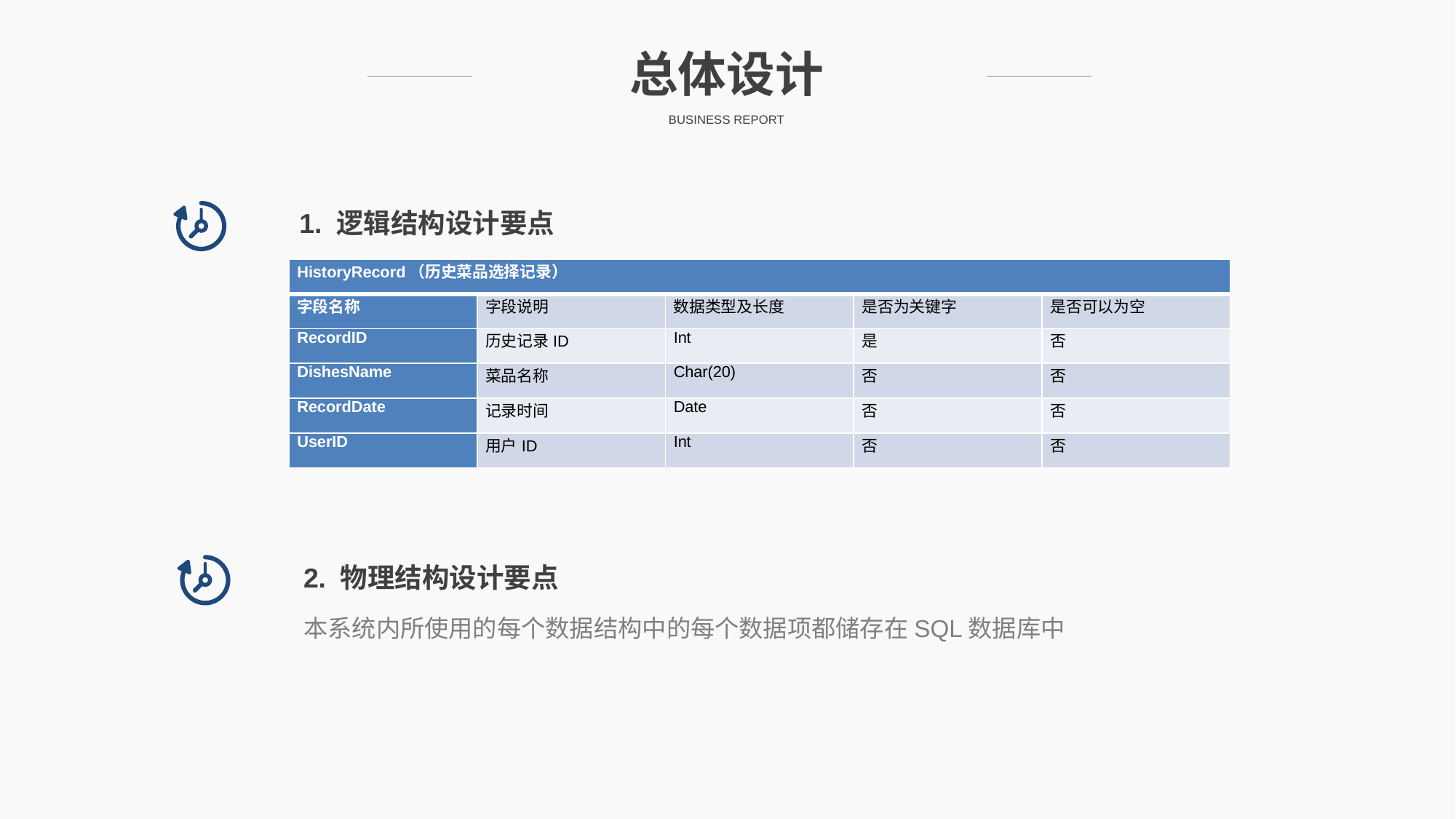

总体设计
BUSINESS REPORT

1. 逻辑结构设计要点
| HistoryRecord（历史菜品选择记录） |  |  |  |  |
| --- | --- | --- | --- | --- |
| 字段名称 | 字段说明 | 数据类型及长度 | 是否为关键字 | 是否可以为空 |
| RecordID | 历史记录ID | Int | 是 | 否 |
| DishesName | 菜品名称 | Char(20) | 否 | 否 |
| RecordDate | 记录时间 | Date | 否 | 否 |
| UserID | 用户ID | Int | 否 | 否 |

2. 物理结构设计要点
本系统内所使用的每个数据结构中的每个数据项都储存在SQL数据库中